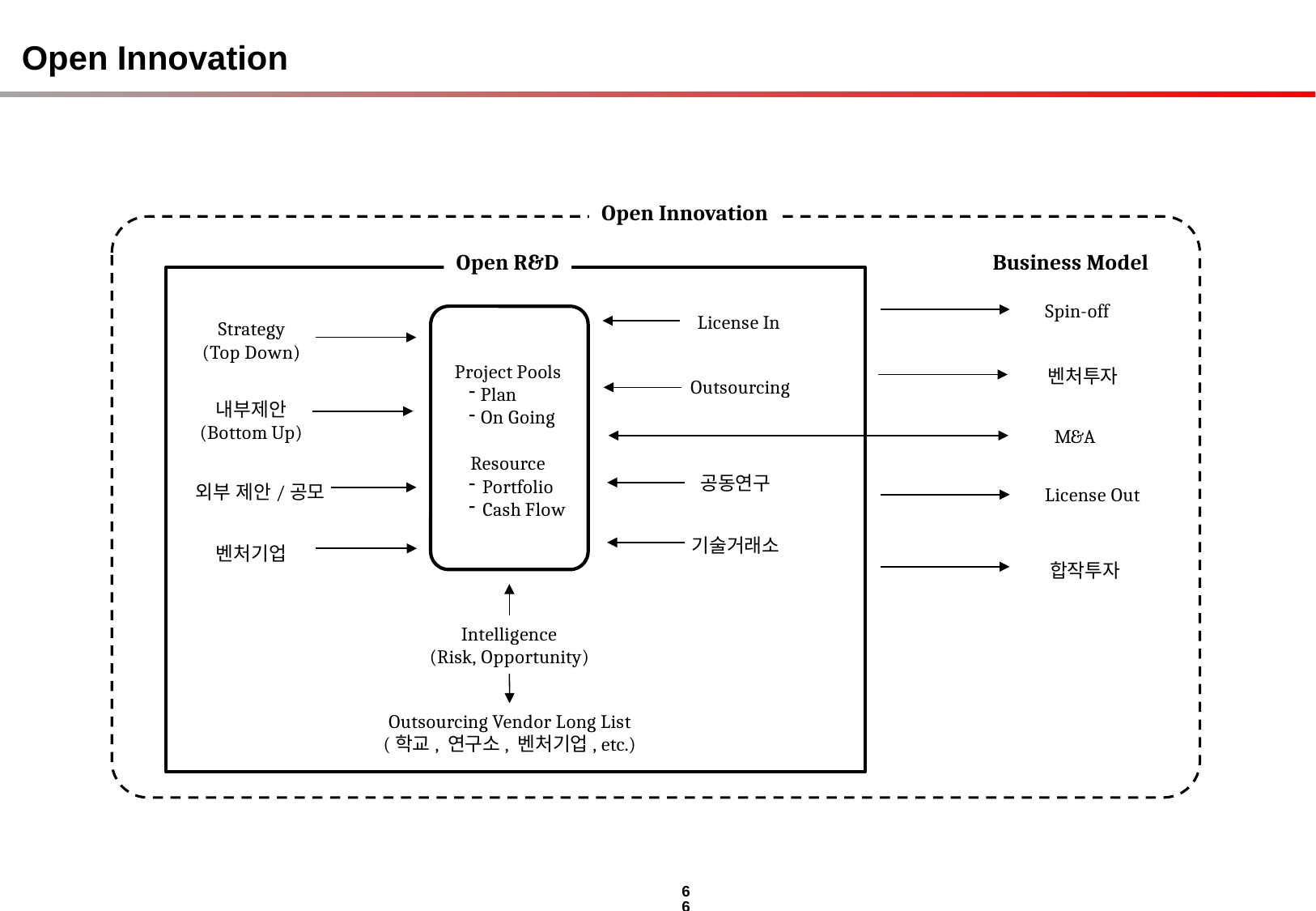

Open Innovation
Open Innovation

Open R&D
Business Model

Spin-off
License In

Strategy
(Top Down)
Project Pools
Plan
On Going

Resource
 Portfolio
 Cash Flow
벤처투자
Outsourcing
내부제안
(Bottom Up)
M&A
공동연구
외부 제안/공모
License Out
기술거래소
벤처기업
합작투자
Intelligence
(Risk, Opportunity)
Outsourcing Vendor Long List
(학교, 연구소, 벤처기업, etc.)
66